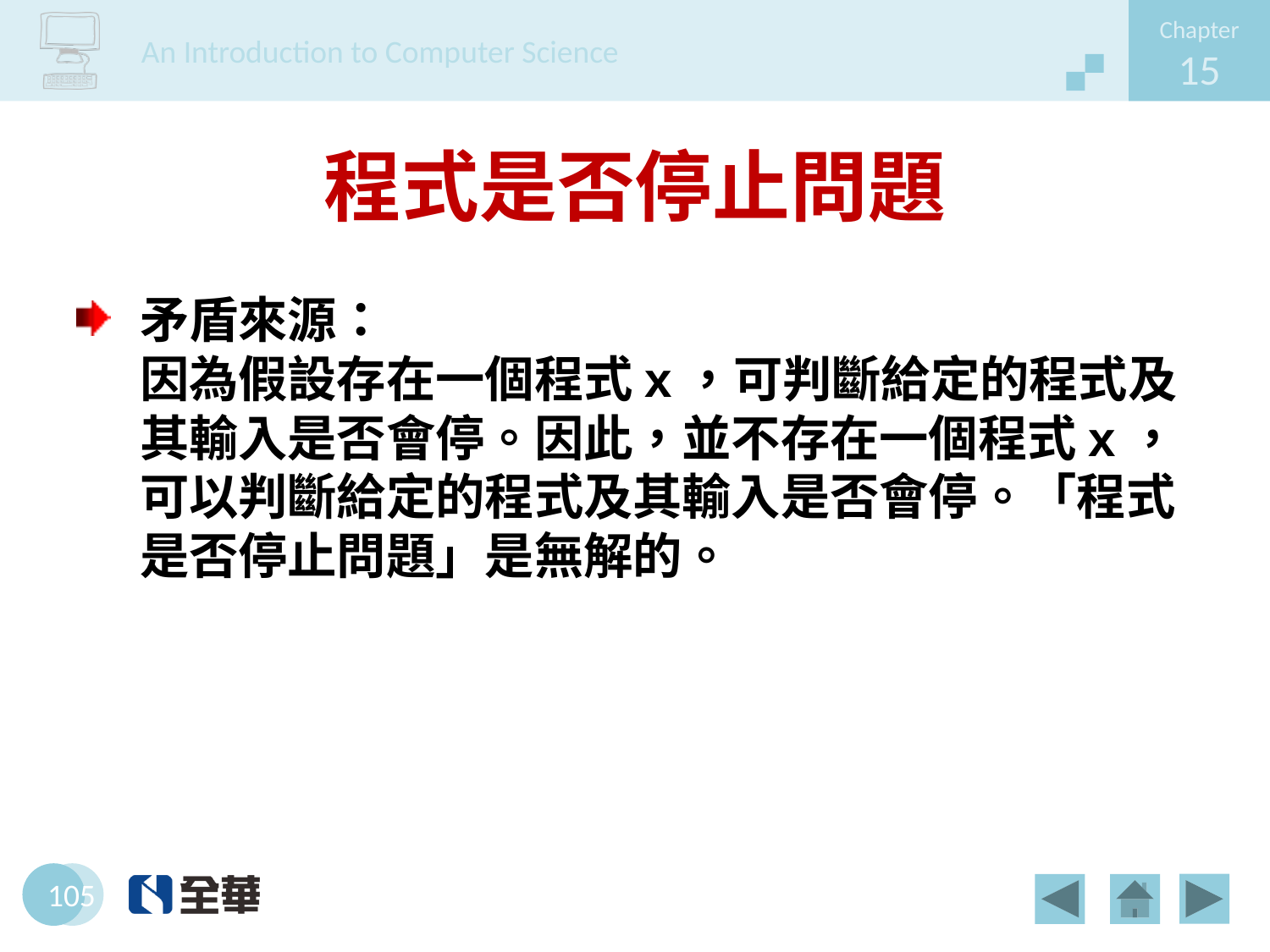

# 程式是否停止問題
矛盾來源：
因為假設存在一個程式x，可判斷給定的程式及其輸入是否會停。因此，並不存在一個程式x，可以判斷給定的程式及其輸入是否會停。「程式是否停止問題」是無解的。